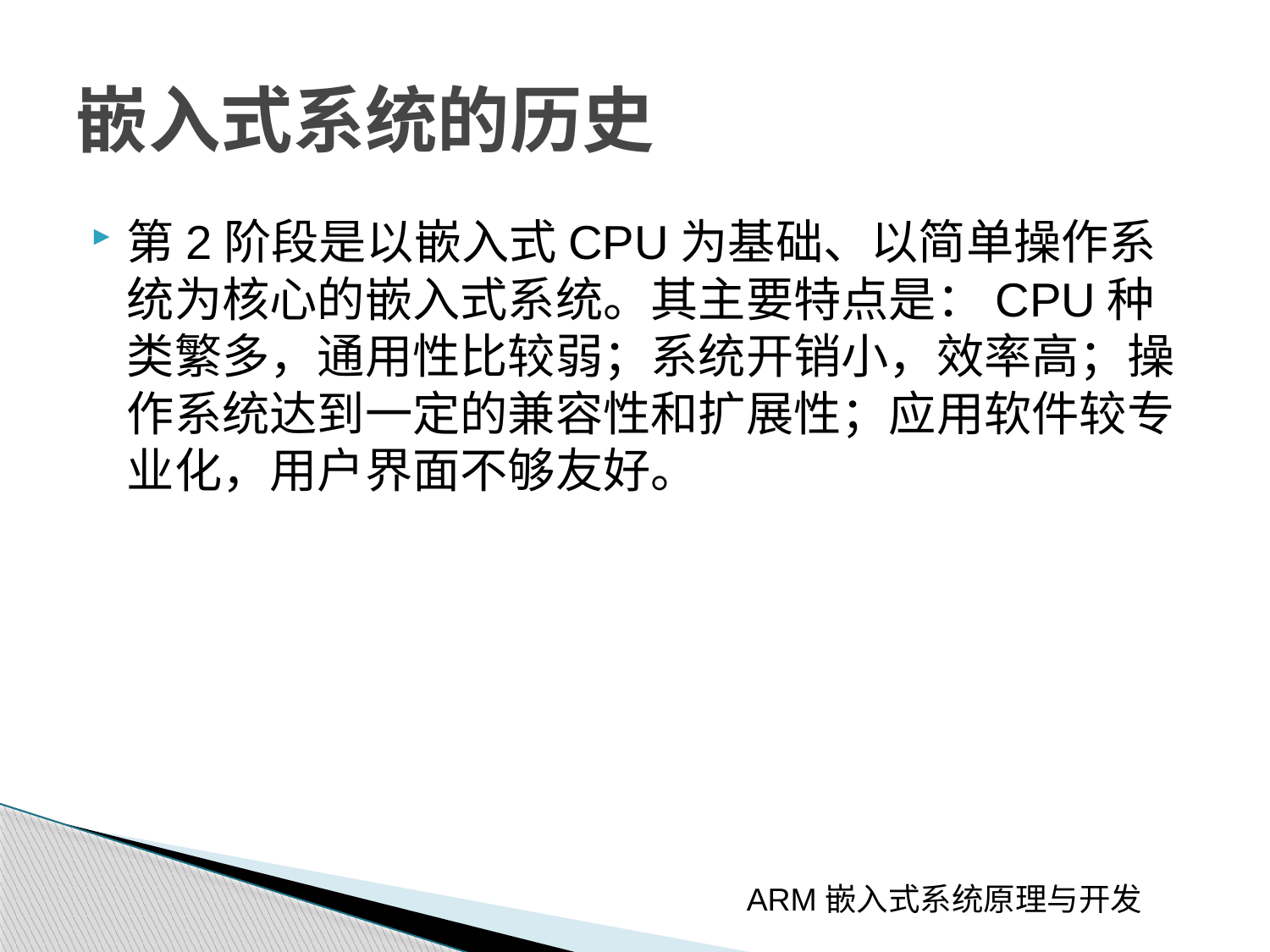

# 嵌入式系统的历史
第2阶段是以嵌入式CPU为基础、以简单操作系统为核心的嵌入式系统。其主要特点是：CPU种类繁多，通用性比较弱；系统开销小，效率高；操作系统达到一定的兼容性和扩展性；应用软件较专业化，用户界面不够友好。
ARM嵌入式系统原理与开发